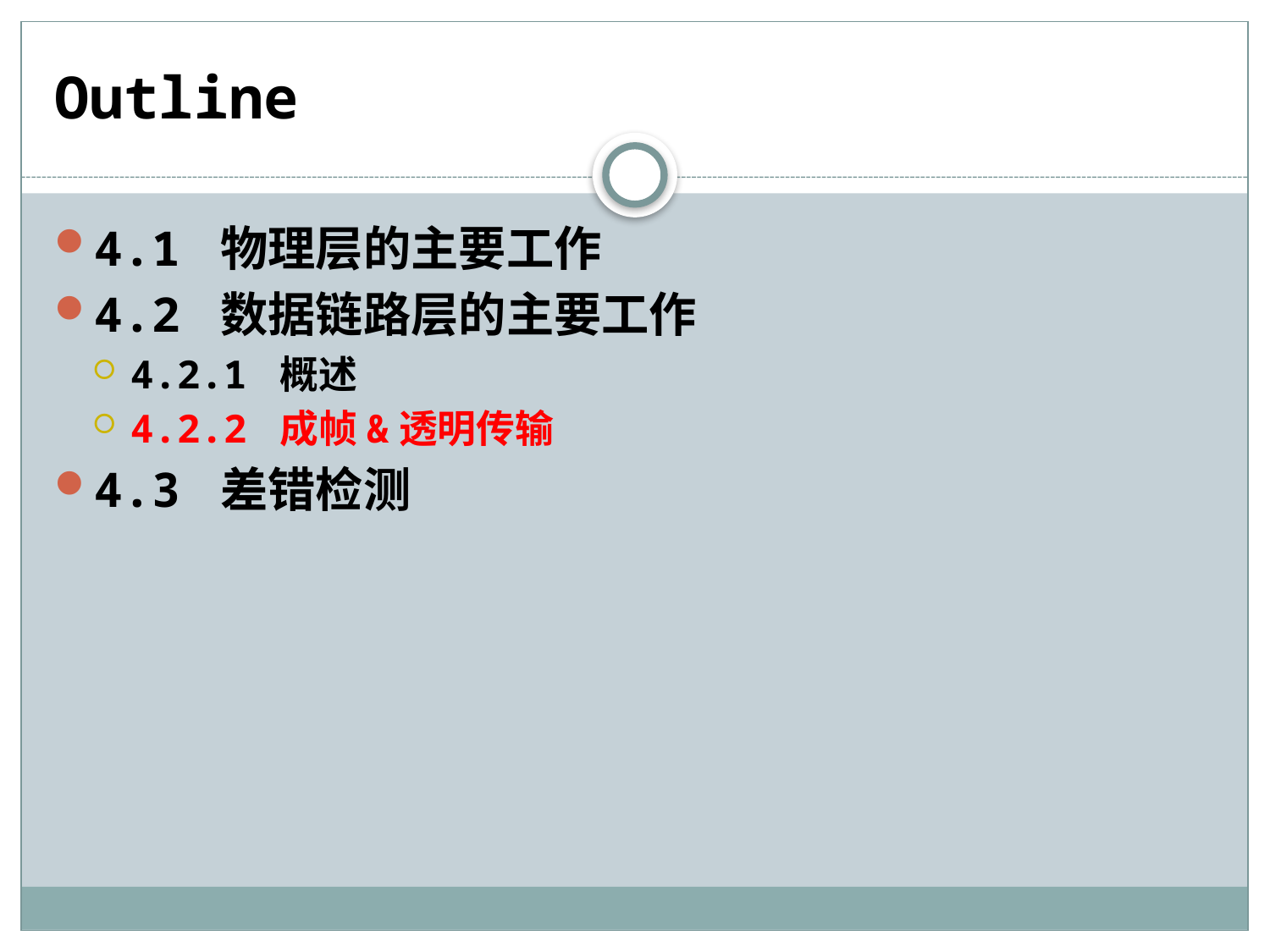

# Outline
4.1 物理层的主要工作
4.2 数据链路层的主要工作
4.2.1 概述
4.2.2 成帧&透明传输
4.3 差错检测